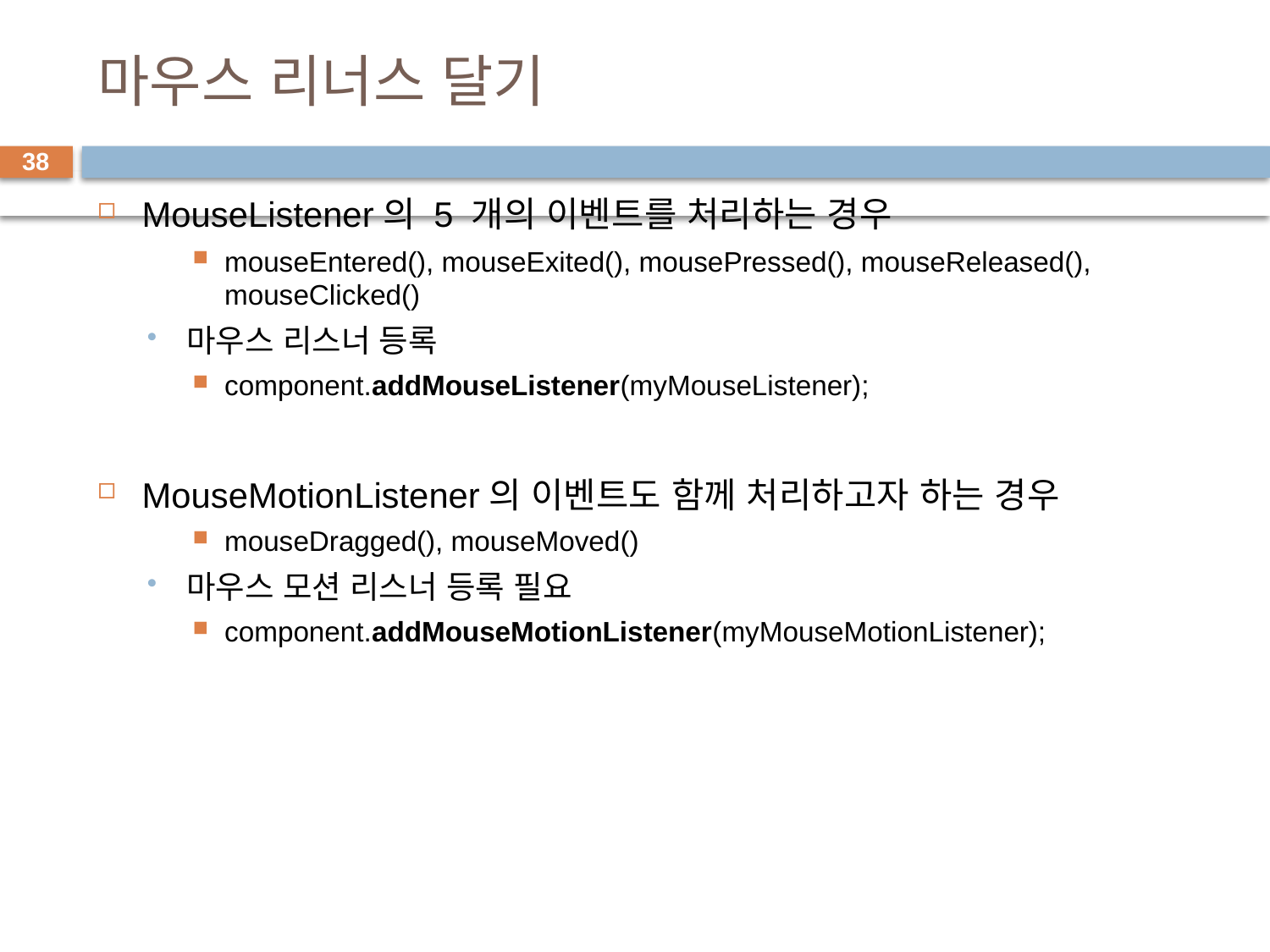

# 마우스 리너스 달기
38
MouseListener의 5 개의 이벤트를 처리하는 경우
mouseEntered(), mouseExited(), mousePressed(), mouseReleased(), mouseClicked()
마우스 리스너 등록
component.addMouseListener(myMouseListener);

MouseMotionListener의 이벤트도 함께 처리하고자 하는 경우
mouseDragged(), mouseMoved()
마우스 모션 리스너 등록 필요
component.addMouseMotionListener(myMouseMotionListener);